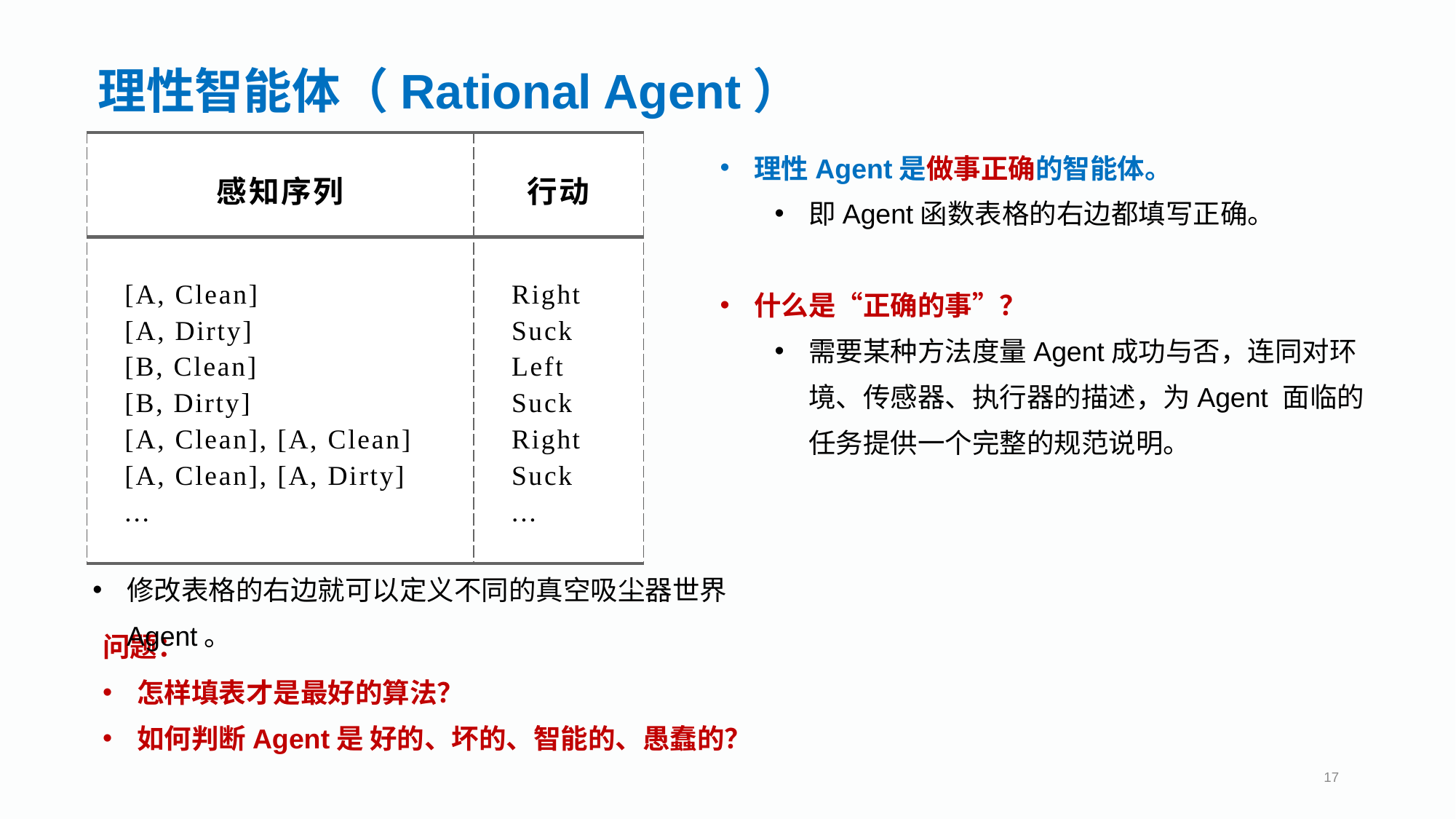

理性智能体（Rational Agent）
| 感知序列 | 行动 |
| --- | --- |
| [A, Clean] [A, Dirty] [B, Clean] [B, Dirty] [A, Clean], [A, Clean] [A, Clean], [A, Dirty] ... | Right Suck Left Suck Right Suck ... |
理性Agent是做事正确的智能体。
即Agent函数表格的右边都填写正确。

什么是“正确的事”？
需要某种方法度量Agent成功与否，连同对环境、传感器、执行器的描述，为Agent 面临的任务提供一个完整的规范说明。

修改表格的右边就可以定义不同的真空吸尘器世界Agent。
问题：
怎样填表才是最好的算法？
如何判断Agent是 好的、坏的、智能的、愚蠢的？
17